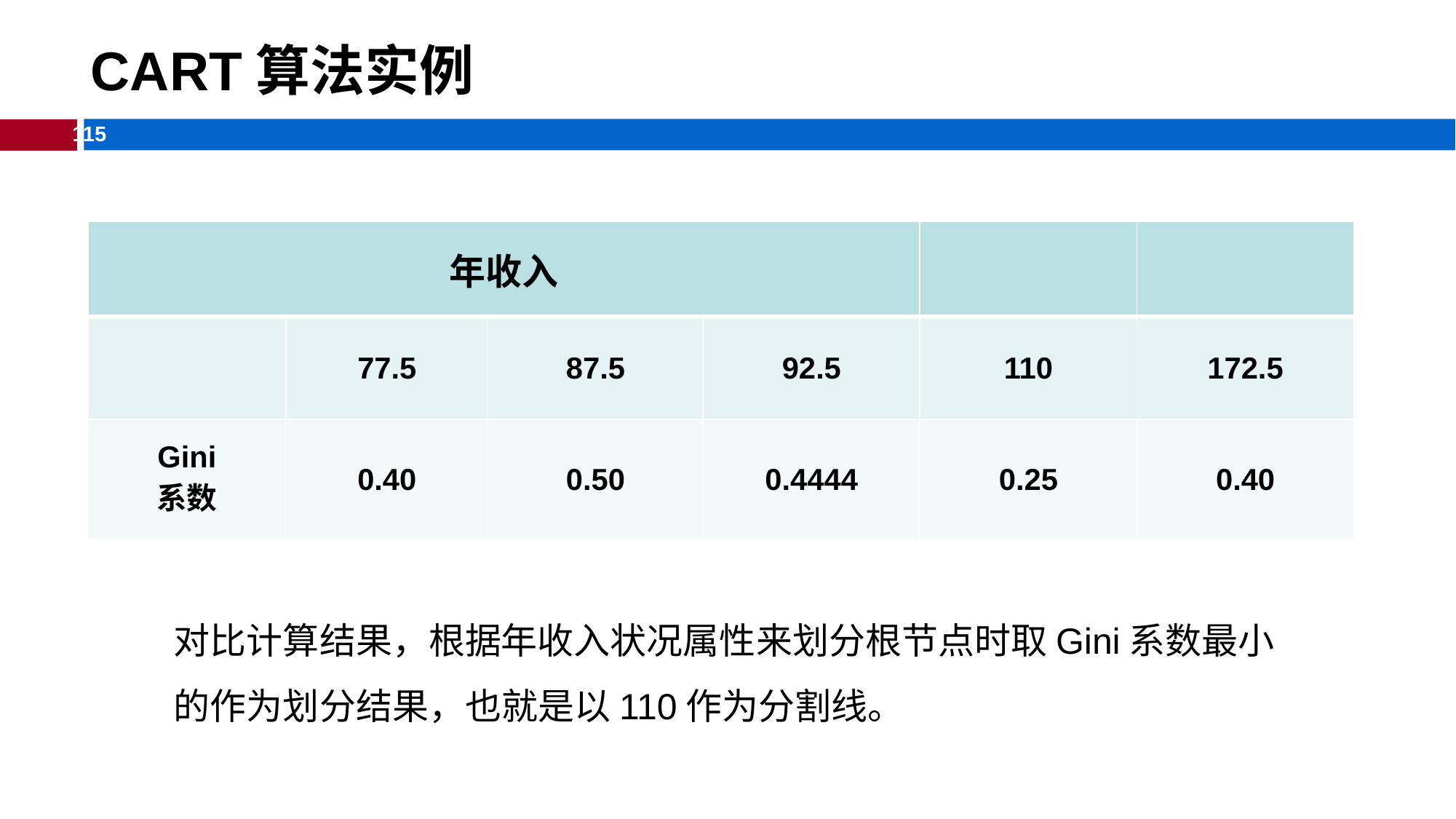

# CART算法实例
| 年收入 |  |  |  |  |  |
| --- | --- | --- | --- | --- | --- |
|  | 77.5 | 87.5 | 92.5 | 110 | 172.5 |
| Gini 系数 | 0.40 | 0.50 | 0.4444 | 0.25 | 0.40 |
对比计算结果，根据年收入状况属性来划分根节点时取Gini系数最小的作为划分结果，也就是以110作为分割线。